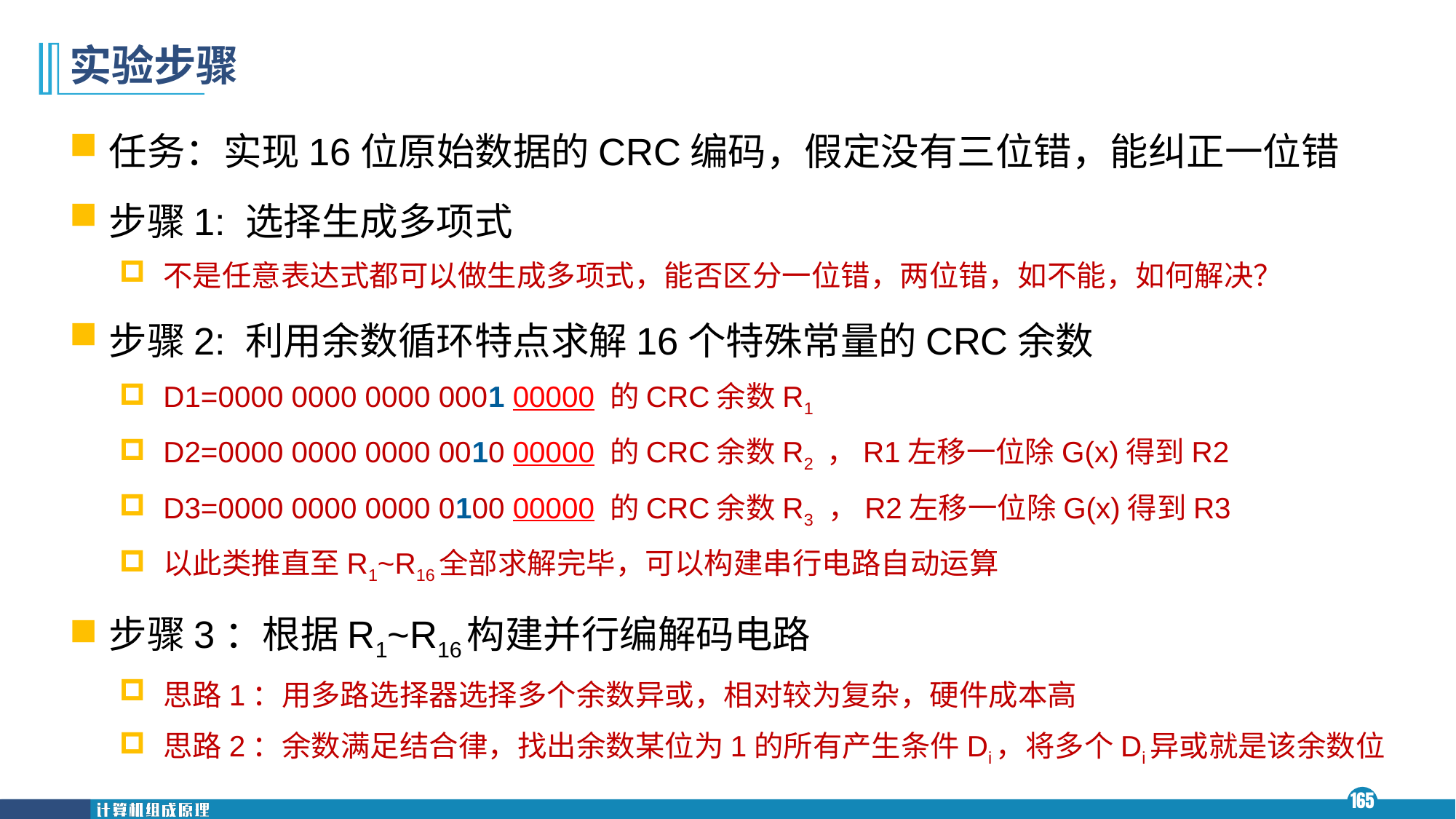

# 实验步骤
任务：实现16位原始数据的CRC编码，假定没有三位错，能纠正一位错
步骤1: 选择生成多项式
不是任意表达式都可以做生成多项式，能否区分一位错，两位错，如不能，如何解决？
步骤2: 利用余数循环特点求解16个特殊常量的CRC余数
D1=0000 0000 0000 0001 00000 的CRC余数R1
D2=0000 0000 0000 0010 00000 的CRC余数R2  ，R1左移一位除G(x)得到R2
D3=0000 0000 0000 0100 00000 的CRC余数R3 ，R2左移一位除G(x)得到R3
以此类推直至R1~R16全部求解完毕，可以构建串行电路自动运算
步骤3：根据R1~R16构建并行编解码电路
思路1：用多路选择器选择多个余数异或，相对较为复杂，硬件成本高
思路2：余数满足结合律，找出余数某位为1的所有产生条件Di，将多个Di异或就是该余数位